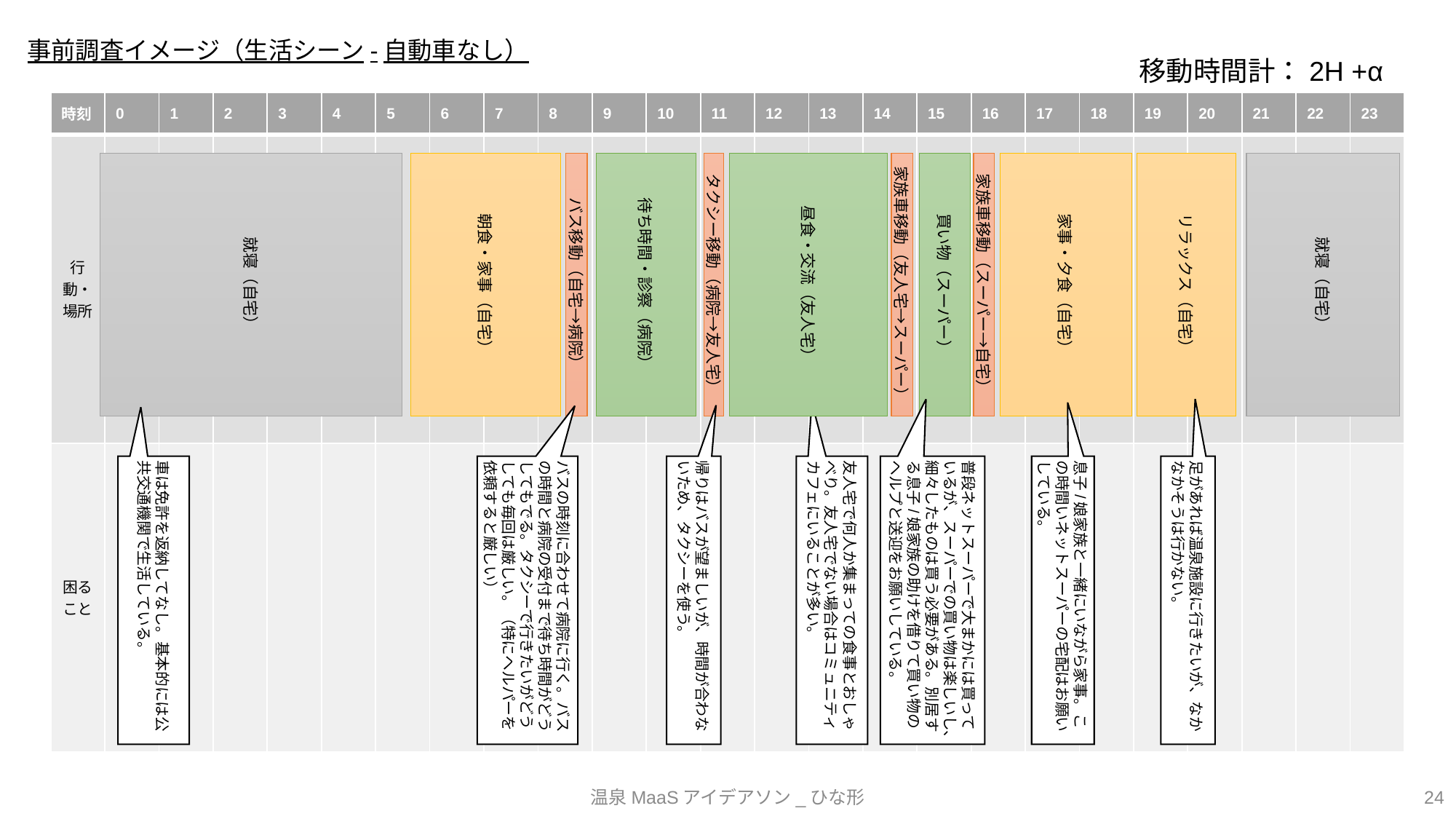

事前調査イメージ（生活シーン-自動車なし）
移動時間計：2H +α
| 時刻 | 0 | 1 | 2 | 3 | 4 | 5 | 6 | 7 | 8 | 9 | 10 | 11 | 12 | 13 | 14 | 15 | 16 | 17 | 18 | 19 | 20 | 21 | 22 | 23 |
| --- | --- | --- | --- | --- | --- | --- | --- | --- | --- | --- | --- | --- | --- | --- | --- | --- | --- | --- | --- | --- | --- | --- | --- | --- |
| 行動・場所 |  |  |  |  |  |  |  |  |  |  |  |  |  |  |  |  |  |  |  |  |  |  |  |  |
| 困ること |  |  |  |  |  |  |  |  |  |  |  |  |  |  |  |  |  |  |  |  |  |  |  |  |
待ち時間・診察（病院）
昼食・交流（友人宅）
家族車移動（スーパー→自宅）
買い物（スーパー）
就寝（自宅）
タクシー移動（病院→友人宅）
就寝（自宅）
リラックス（自宅）
家事・夕食（自宅）
バス移動（自宅→病院）
家族車移動（友人宅→スーパー）
朝食・家事（自宅）
帰りはバスが望ましいが、時間が合わないため、タクシーを使う。
息子/娘家族と一緒にいながら家事。この時間いネットスーパーの宅配はお願いしている。
車は免許を返納してなし。基本的には公共交通機関で生活している。
バスの時刻に合わせて病院に行く。バスの時間と病院の受付まで待ち時間がどうしてもでる。タクシーで行きたいがどうしても毎回は厳しい。（特にヘルパーを依頼すると厳しい）
足があれば温泉施設に行きたいが、なかなかそうは行かない。
友人宅で何人か集まっての食事とおしゃべり。友人宅でない場合はコミュニティカフェにいることが多い。
普段ネットスーパーで大まかには買っているが、スーパーでの買い物は楽しいし、細々したものは買う必要がある。別居する息子/娘家族の助けを借りて買い物のヘルプと送迎をお願いしている。
温泉MaaSアイデアソン_ひな形
24